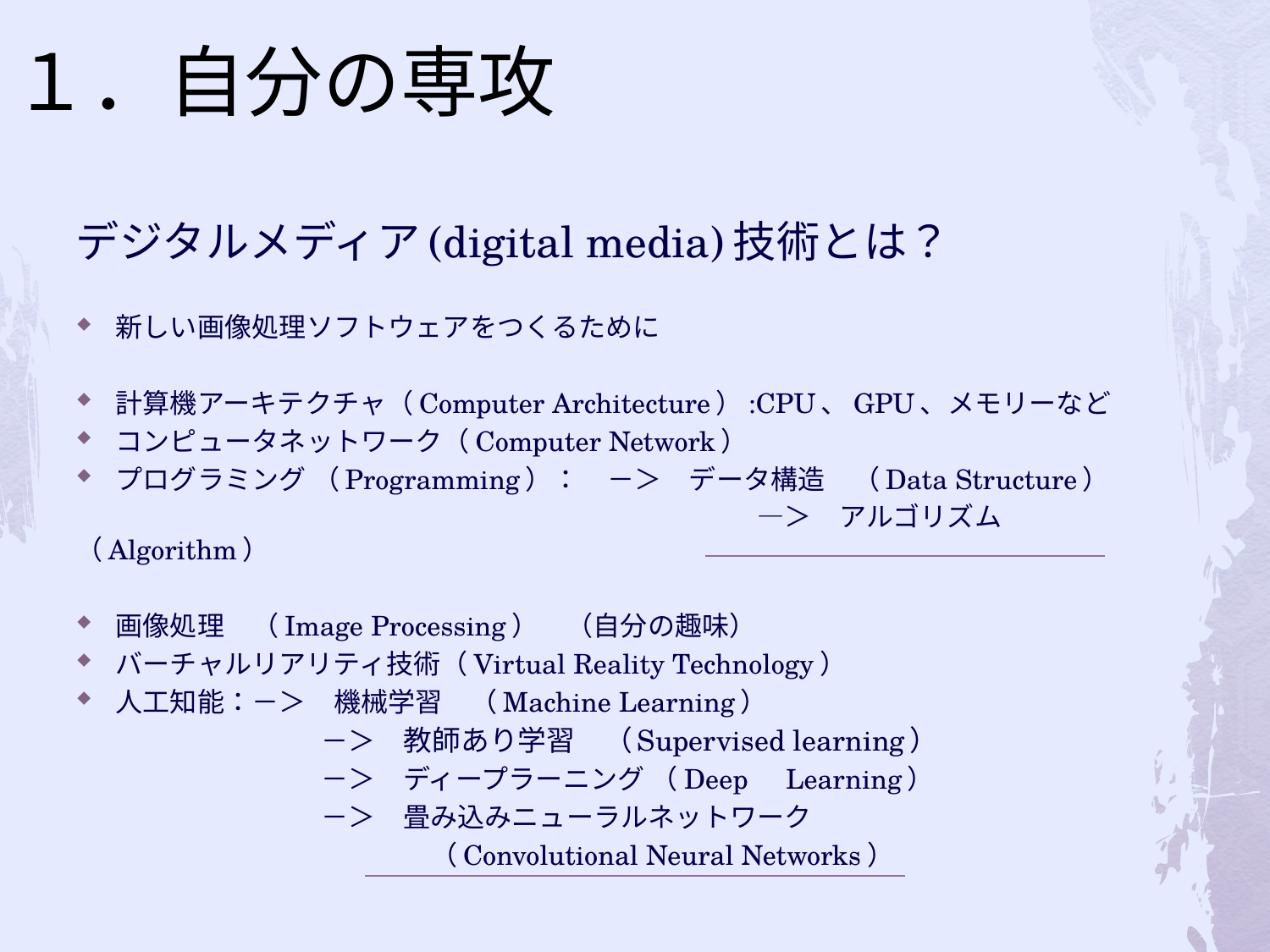

# １．自分の専攻
デジタルメディア(digital media)技術とは？

新しい画像処理ソフトウェアをつくるために

計算機アーキテクチャ（Computer Architecture）:CPU、GPU、メモリーなど
コンピュータネットワーク（Computer Network）
プログラミング （Programming）：　－＞　データ構造　（Data Structure）
　　　　　　　　　　　　　　　　　　　　　　　　　―＞　アルゴリズム （Algorithm）

画像処理　（Image Processing）　（自分の趣味）
バーチャルリアリティ技術（Virtual Reality Technology）
人工知能：－＞　機械学習　（Machine Learning）
　　　　　　　　　－＞　教師あり学習　（Supervised learning）
　　　　　　　　　－＞　ディープラーニング （Deep　Learning）
　　　　　　　　　－＞　畳み込みニューラルネットワーク
　　　　　　　　　　　　　（Convolutional Neural Networks）